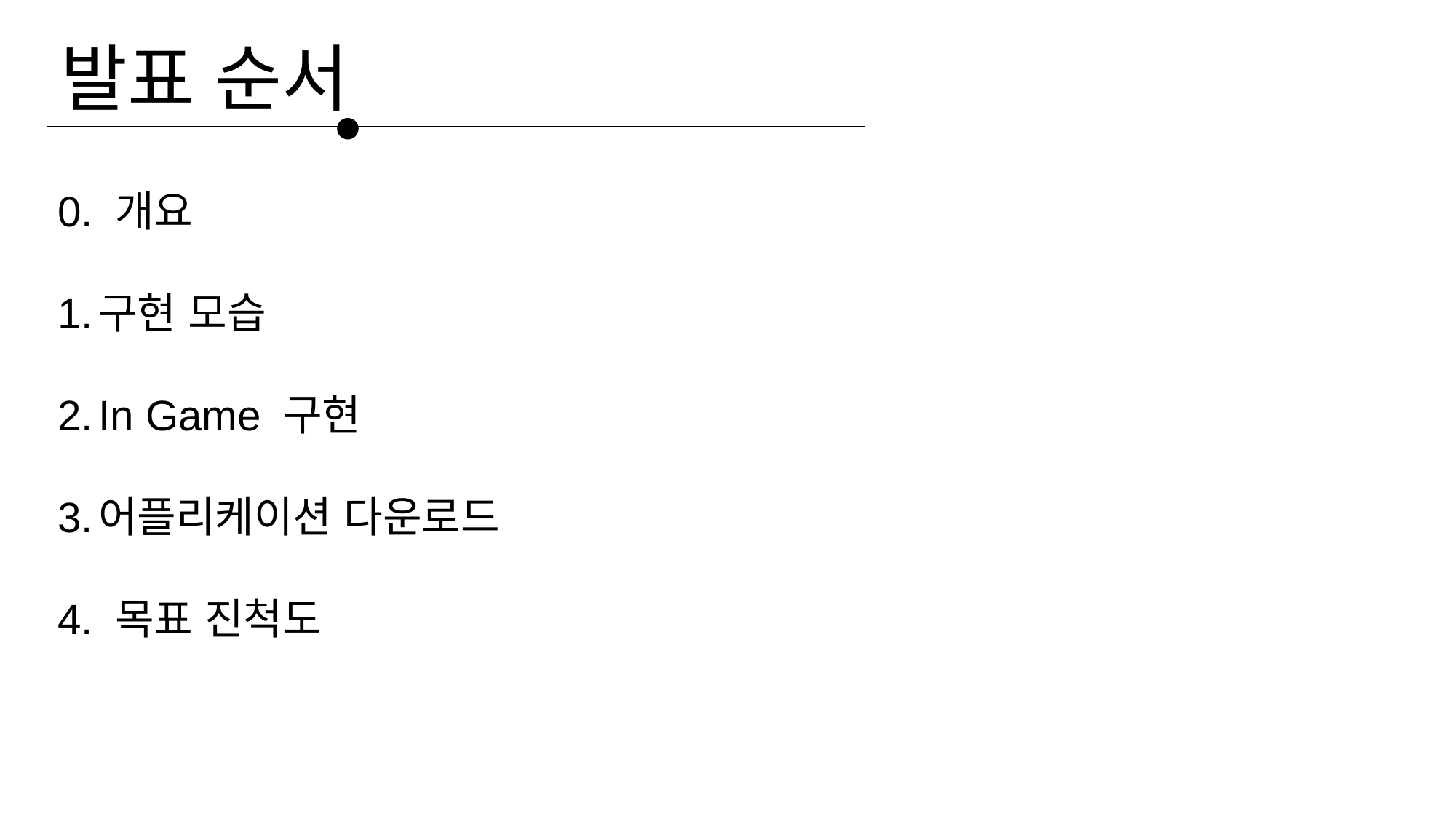

발표 순서

0. 개요

구현 모습

In Game 구현

어플리케이션 다운로드

4. 목표 진척도